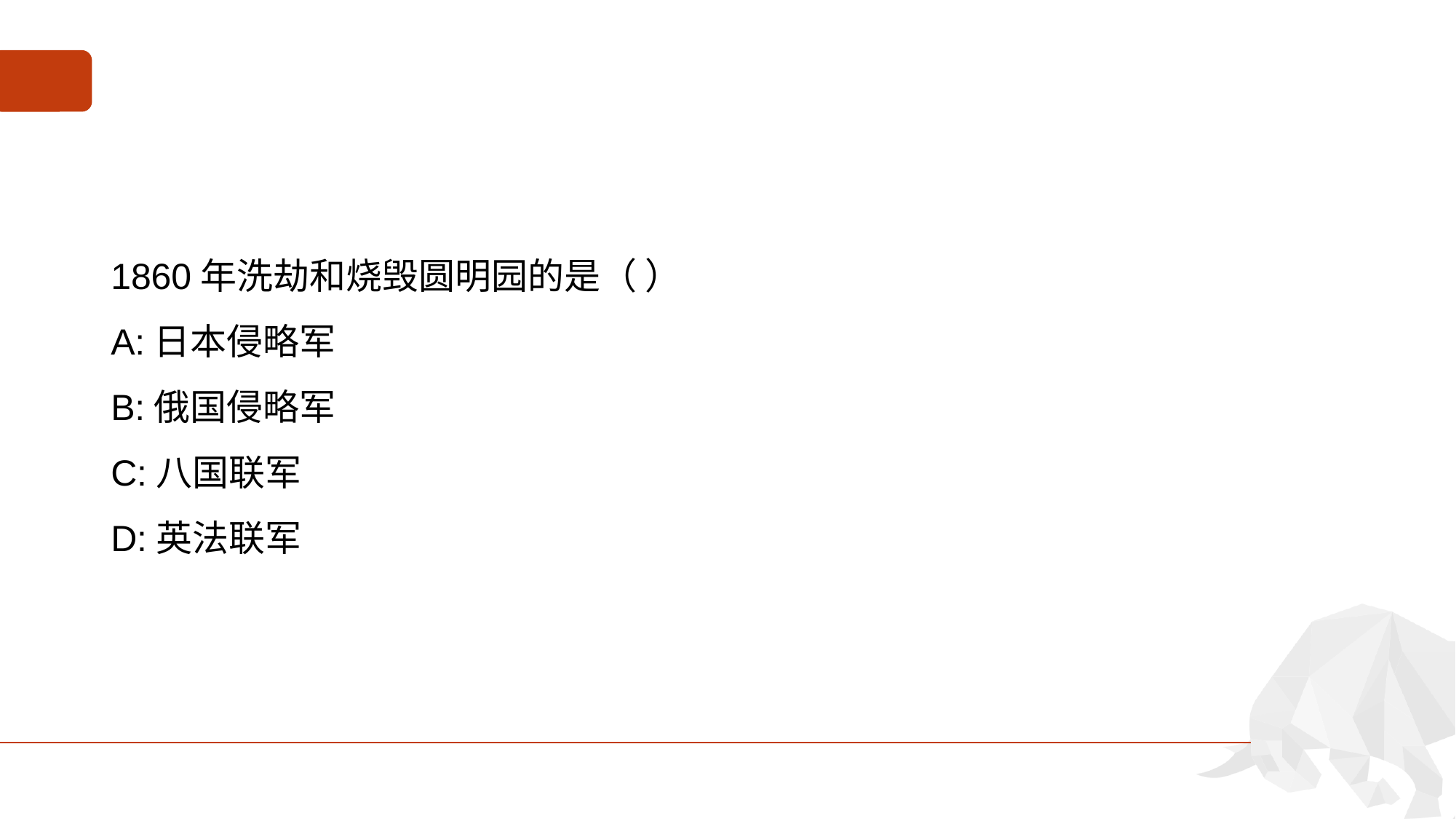

#
1860年洗劫和烧毁圆明园的是（ ）
A:日本侵略军
B:俄国侵略军
C:八国联军
D:英法联军